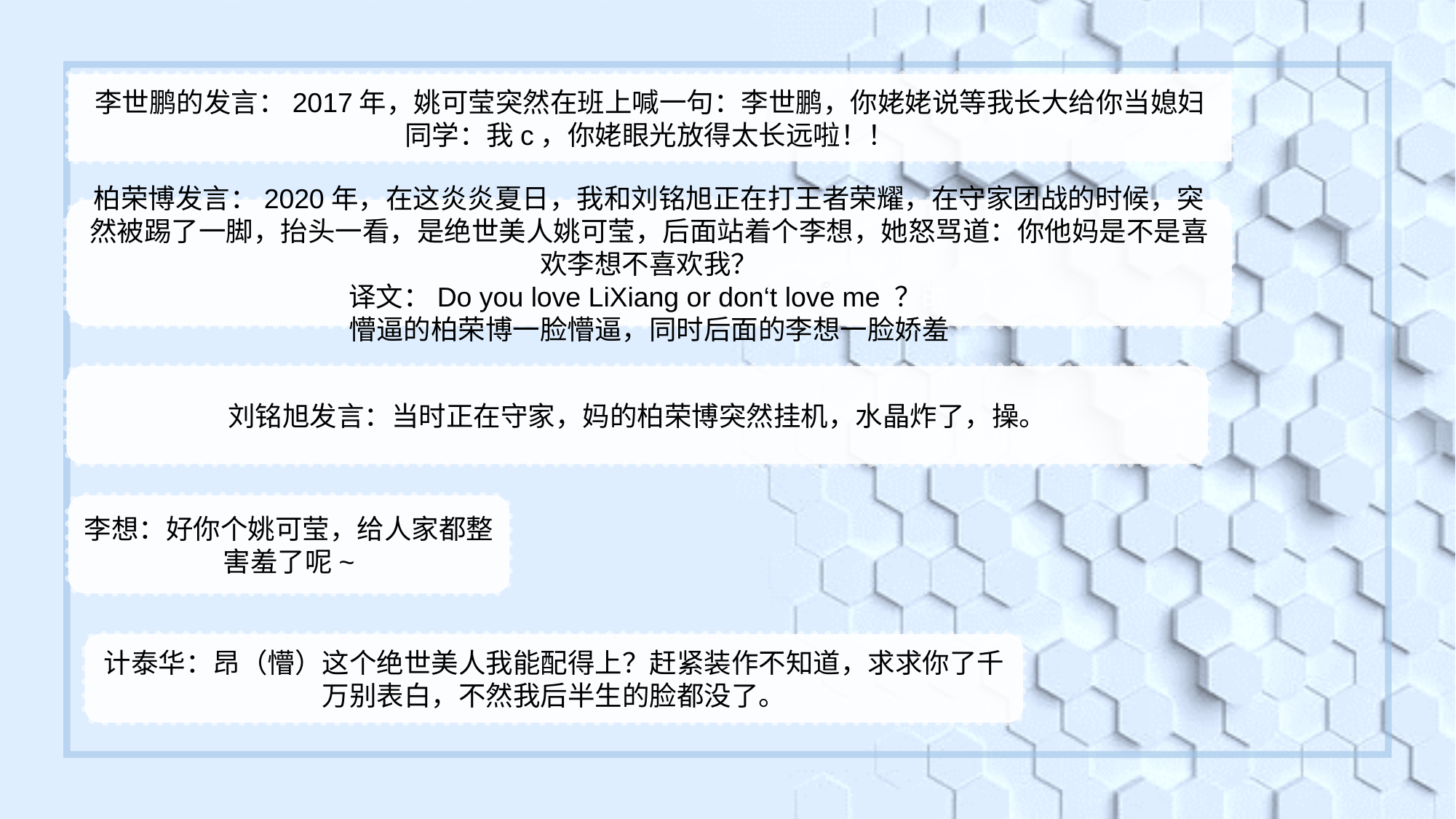

李世鹏的发言：2017年，姚可莹突然在班上喊一句：李世鹏，你姥姥说等我长大给你当媳妇
同学：我c，你姥眼光放得太长远啦！！
柏荣博发言：2020年，在这炎炎夏日，我和刘铭旭正在打王者荣耀，在守家团战的时候，突然被踢了一脚，抬头一看，是绝世美人姚可莹，后面站着个李想，她怒骂道：你他妈是不是喜欢李想不喜欢我？
译文：Do you love LiXiang or don‘t love me ？的
懵逼的柏荣博一脸懵逼，同时后面的李想一脸娇羞
。
刘铭旭发言：当时正在守家，妈的柏荣博突然挂机，水晶炸了，操。
李想：好你个姚可莹，给人家都整害羞了呢~
计泰华：昂（懵）这个绝世美人我能配得上？赶紧装作不知道，求求你了千万别表白，不然我后半生的脸都没了。